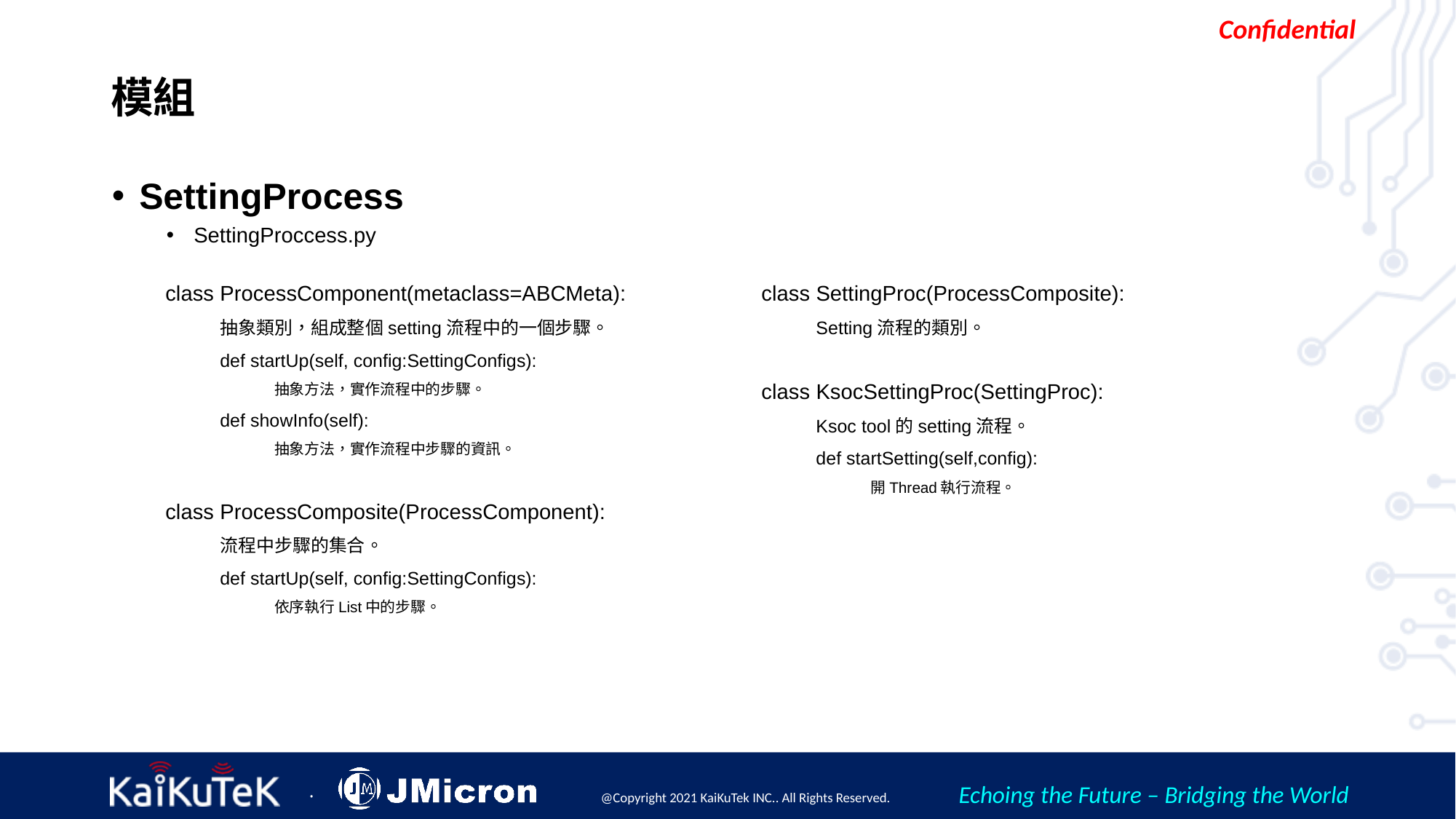

# 模組
SettingProcess
SettingProccess.py

class ProcessComponent(metaclass=ABCMeta):
抽象類別，組成整個setting流程中的一個步驟。
def startUp(self, config:SettingConfigs):
抽象方法，實作流程中的步驟。
def showInfo(self):
抽象方法，實作流程中步驟的資訊。

class ProcessComposite(ProcessComponent):
流程中步驟的集合。
def startUp(self, config:SettingConfigs):
依序執行List中的步驟。

class SettingProc(ProcessComposite):
Setting流程的類別。

class KsocSettingProc(SettingProc):
Ksoc tool的setting流程。
def startSetting(self,config):
開Thread執行流程。